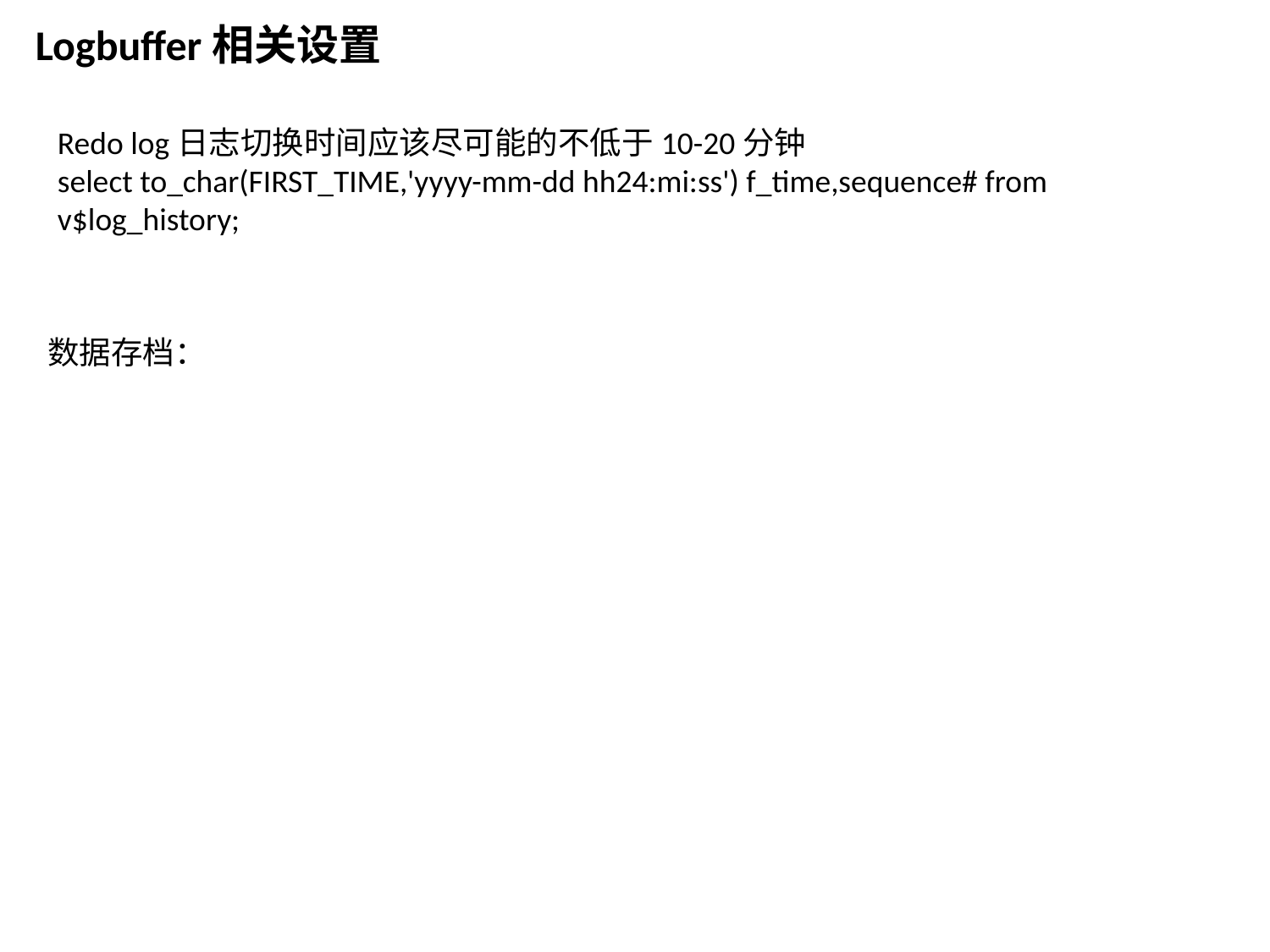

Logbuffer相关设置
Redo log日志切换时间应该尽可能的不低于10-20分钟
select to_char(FIRST_TIME,'yyyy-mm-dd hh24:mi:ss') f_time,sequence# from v$log_history;
数据存档：